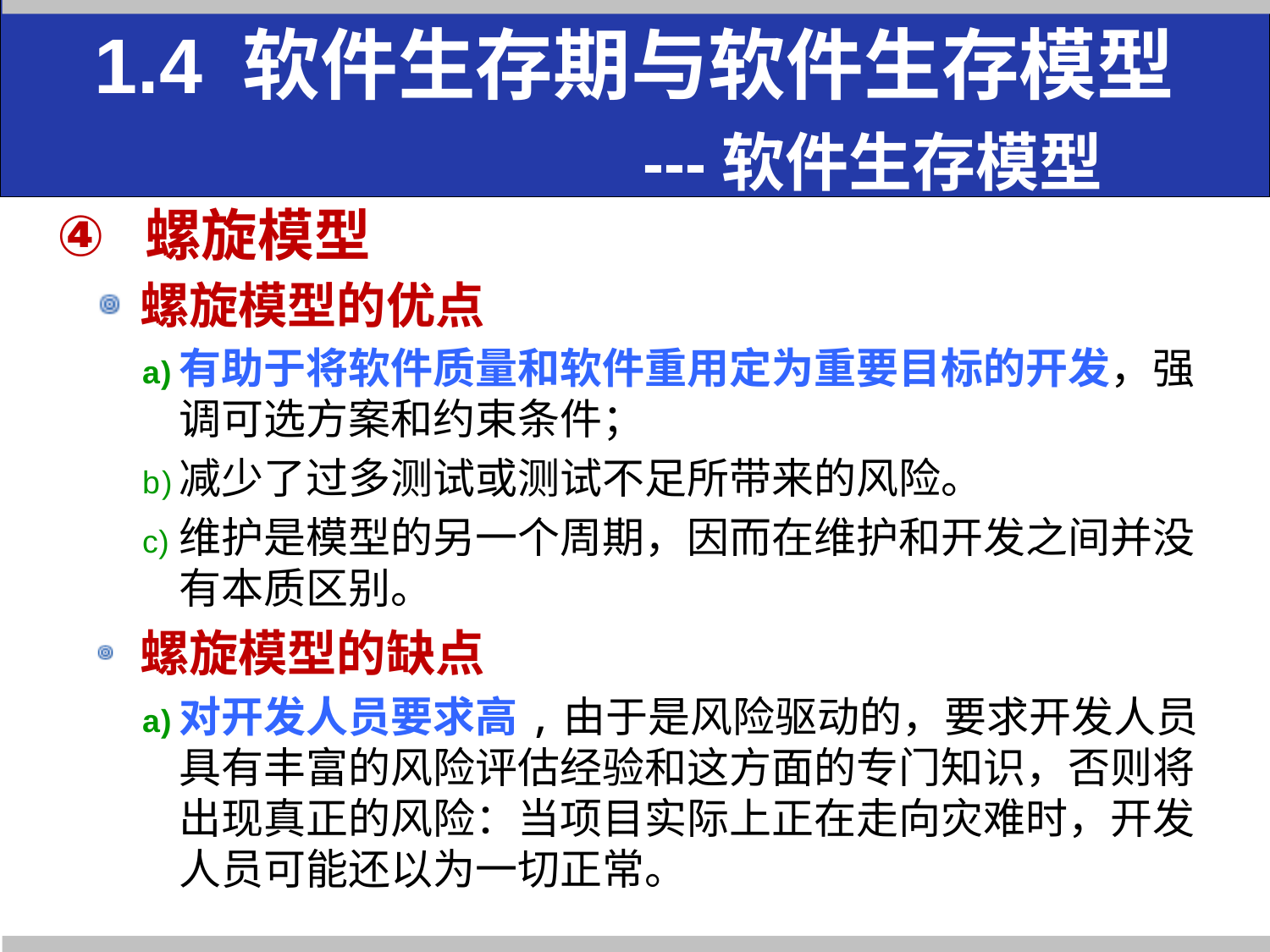

# 1.4 软件生存期与软件生存模型 ---软件生存模型
螺旋模型
螺旋模型的优点
有助于将软件质量和软件重用定为重要目标的开发，强调可选方案和约束条件；
减少了过多测试或测试不足所带来的风险。
维护是模型的另一个周期，因而在维护和开发之间并没有本质区别。
螺旋模型的缺点
对开发人员要求高,由于是风险驱动的，要求开发人员具有丰富的风险评估经验和这方面的专门知识，否则将出现真正的风险：当项目实际上正在走向灾难时，开发人员可能还以为一切正常。

77